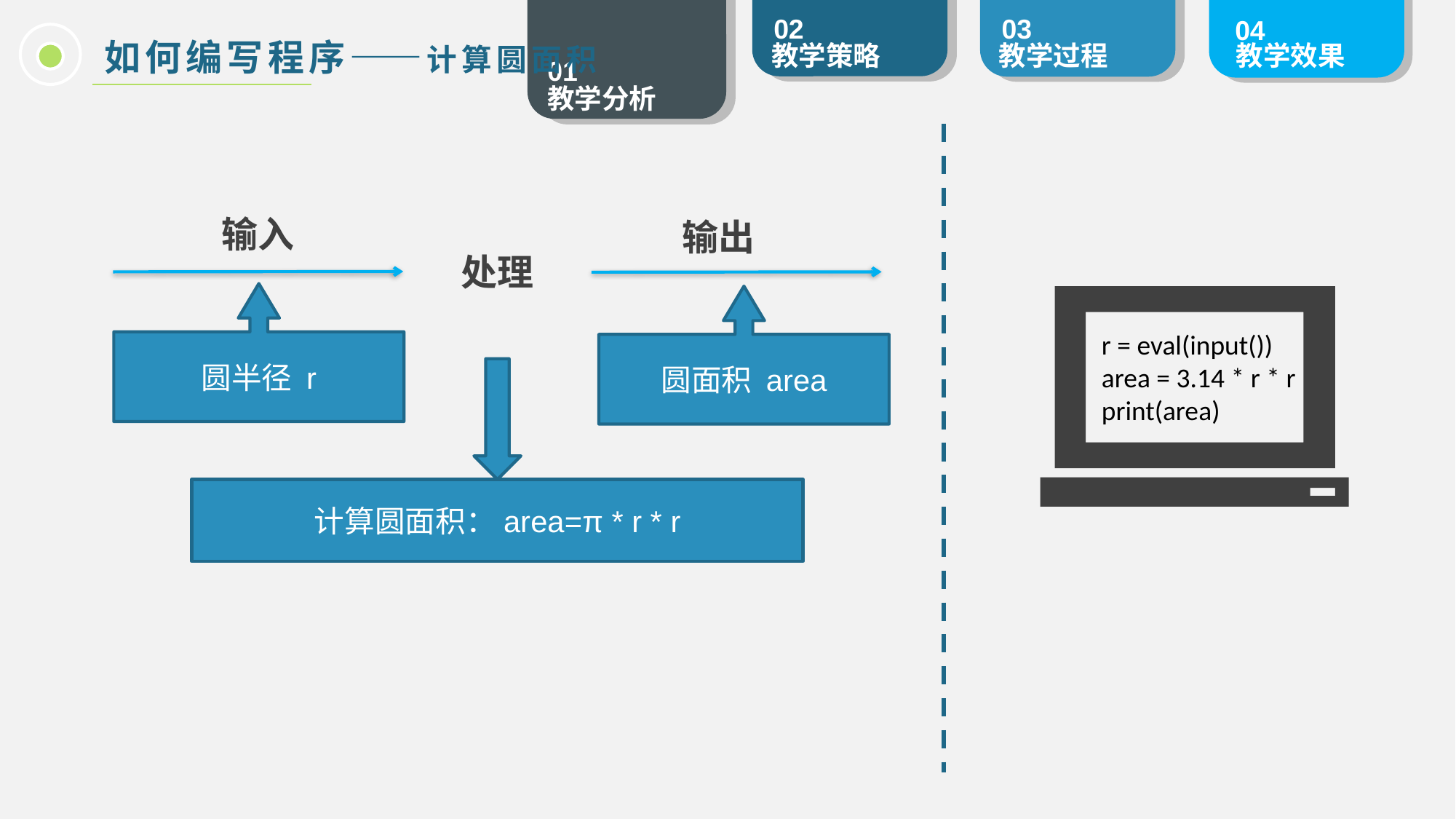

如何编写程序——计算圆面积

输入
输出
处理
圆半径 r
圆面积 area

r = eval(input())
area = 3.14 * r * r
print(area)

计算圆面积：area=π * r * r